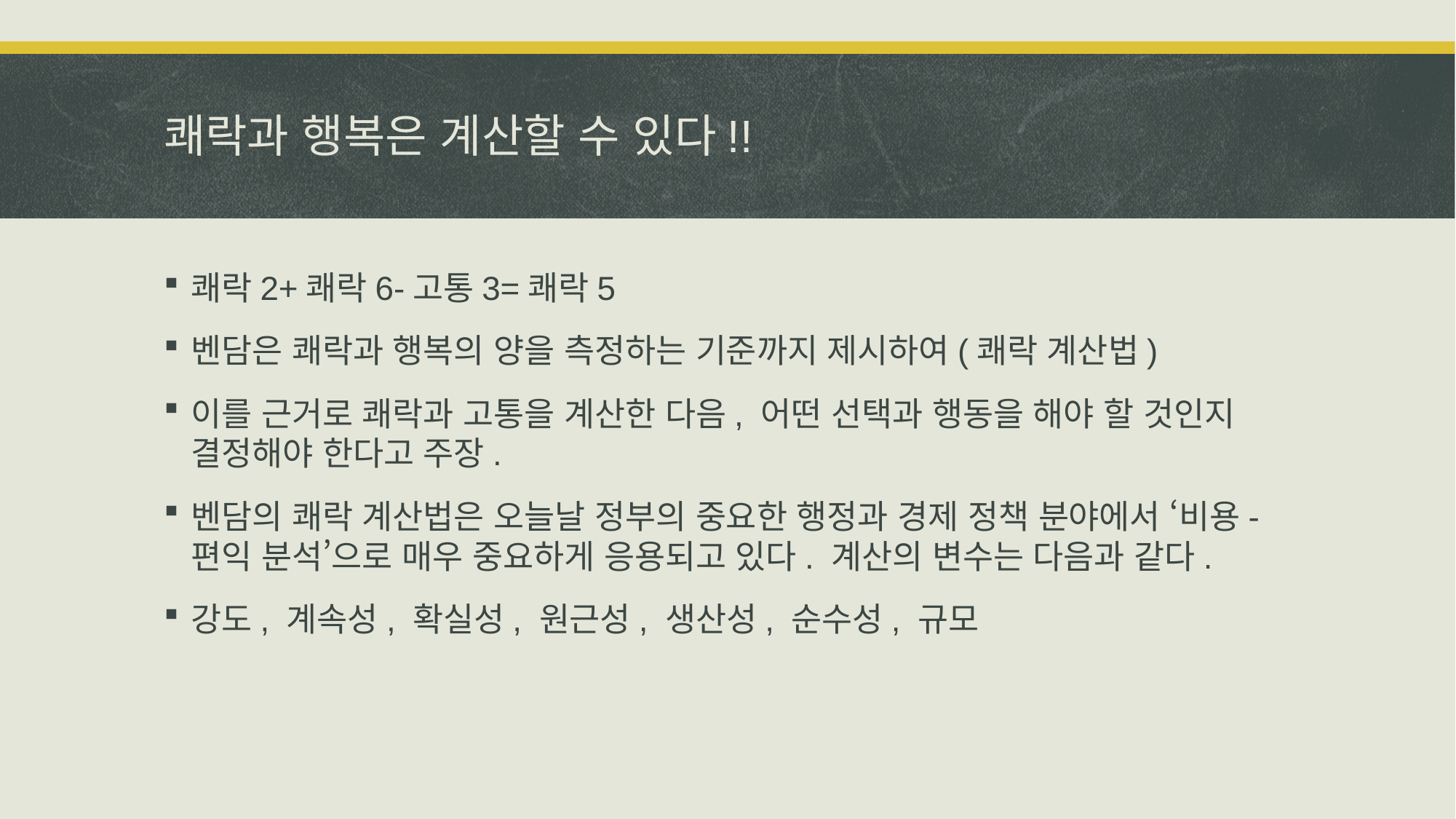

# 쾌락과 행복은 계산할 수 있다!!
쾌락2+쾌락6-고통3=쾌락5
벤담은 쾌락과 행복의 양을 측정하는 기준까지 제시하여(쾌락 계산법)
이를 근거로 쾌락과 고통을 계산한 다음, 어떤 선택과 행동을 해야 할 것인지 결정해야 한다고 주장.
벤담의 쾌락 계산법은 오늘날 정부의 중요한 행정과 경제 정책 분야에서 ‘비용-편익 분석’으로 매우 중요하게 응용되고 있다. 계산의 변수는 다음과 같다.
강도, 계속성, 확실성, 원근성, 생산성, 순수성, 규모